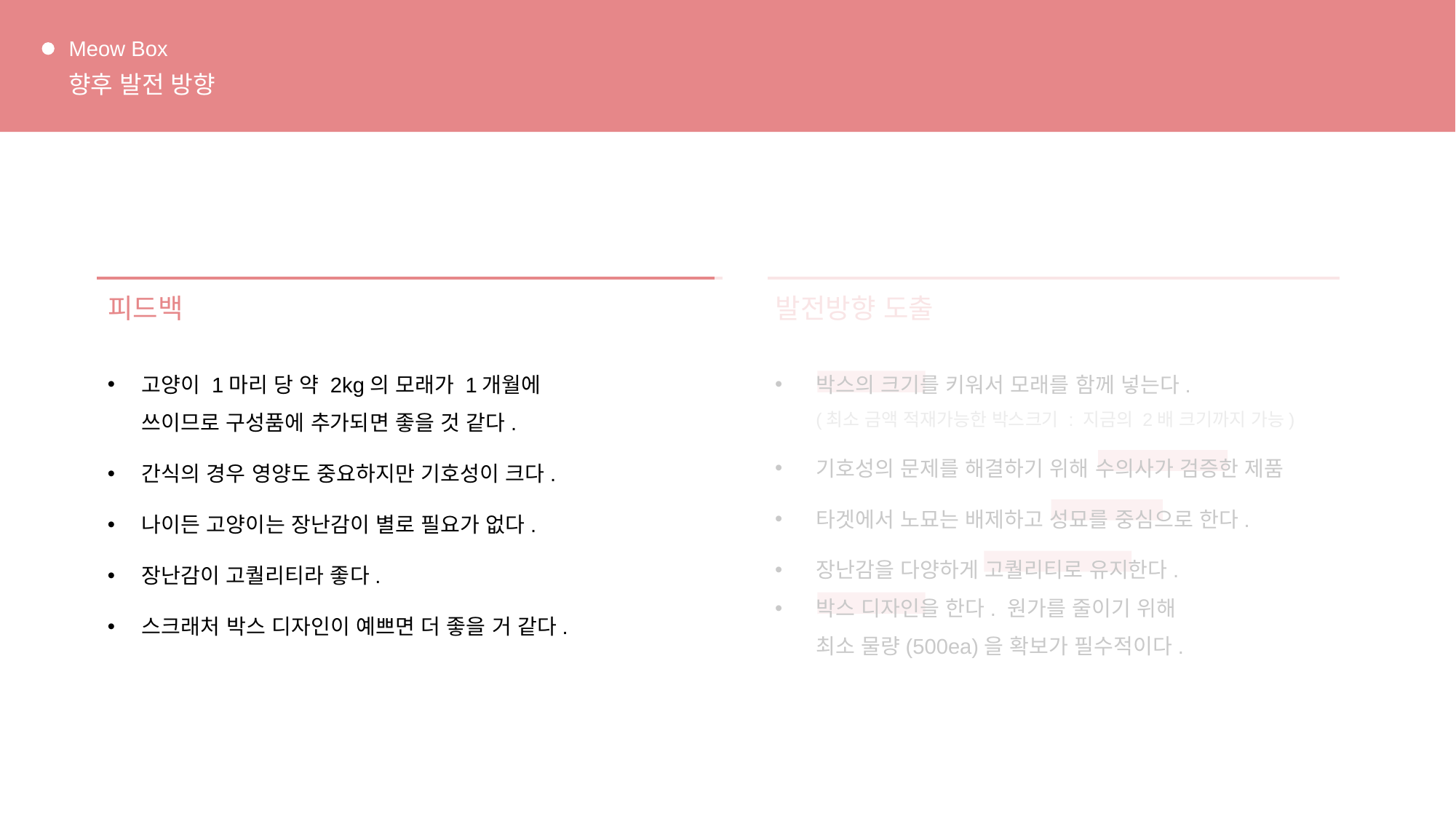

Meow Box

향후 발전 방향

피드백
발전방향 도출
고양이 1마리 당 약 2kg의 모래가 1개월에 쓰이므로 구성품에 추가되면 좋을 것 같다.
간식의 경우 영양도 중요하지만 기호성이 크다.
나이든 고양이는 장난감이 별로 필요가 없다.
장난감이 고퀄리티라 좋다.
스크래처 박스 디자인이 예쁘면 더 좋을 거 같다.
박스의 크기를 키워서 모래를 함께 넣는다.
(최소 금액 적재가능한 박스크기 : 지금의 2배 크기까지 가능)
기호성의 문제를 해결하기 위해 수의사가 검증한 제품
타겟에서 노묘는 배제하고 성묘를 중심으로 한다.
장난감을 다양하게 고퀄리티로 유지한다.
박스 디자인을 한다. 원가를 줄이기 위해
최소 물량(500ea)을 확보가 필수적이다.